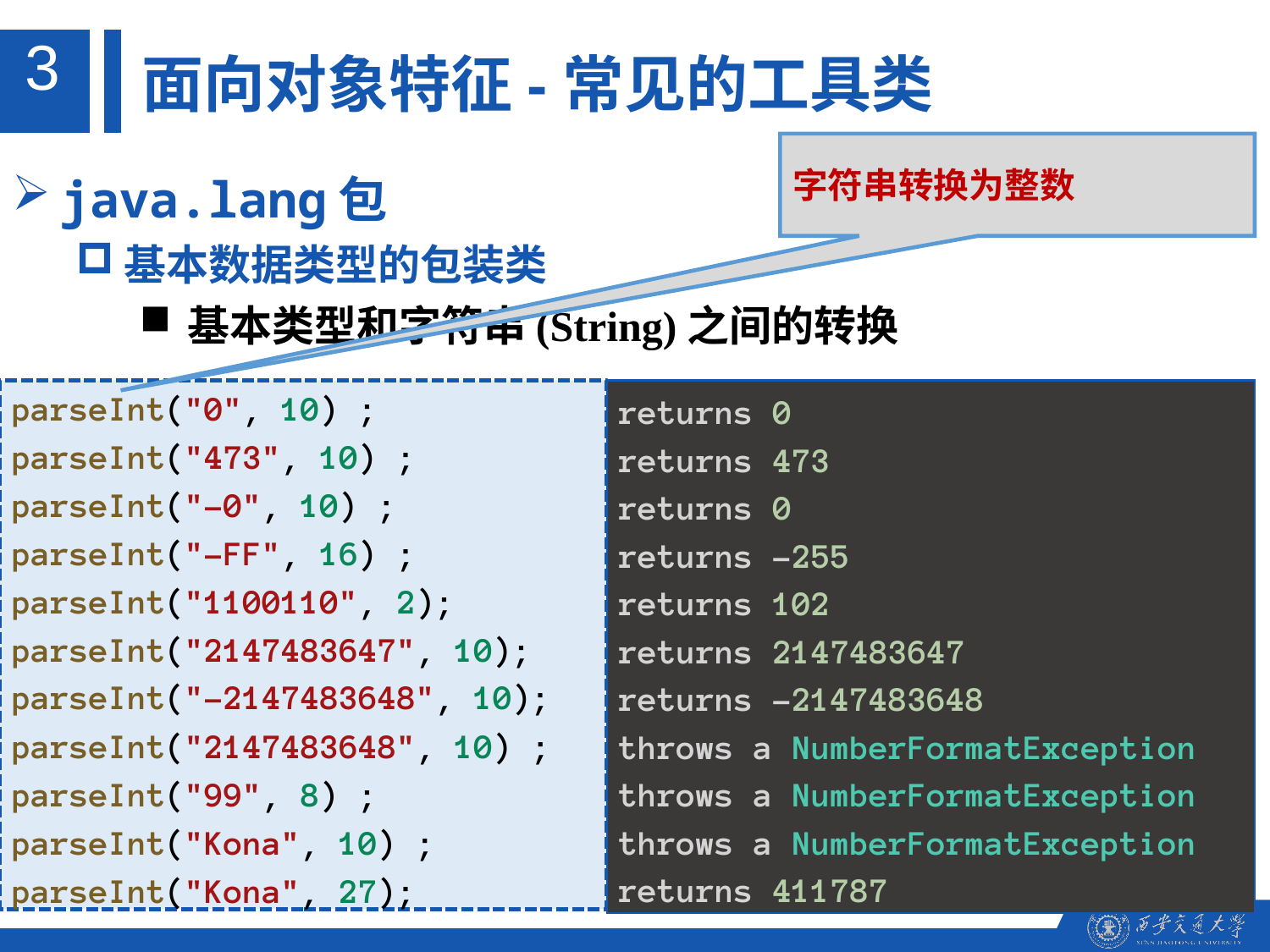

3
面向对象特征-常见的工具类

字符串转换为整数
java.lang包
基本数据类型的包装类
基本类型和字符串(String)之间的转换

parseInt("0", 10) ;
parseInt("473", 10) ;
parseInt("-0", 10) ;
parseInt("-FF", 16) ;
parseInt("1100110", 2);
parseInt("2147483647", 10);
parseInt("-2147483648", 10);
parseInt("2147483648", 10) ;
parseInt("99", 8) ;
parseInt("Kona", 10) ;
parseInt("Kona", 27);
returns 0
returns 473
returns 0
returns -255
returns 102
returns 2147483647
returns -2147483648
throws a NumberFormatException
throws a NumberFormatException
throws a NumberFormatException
returns 411787